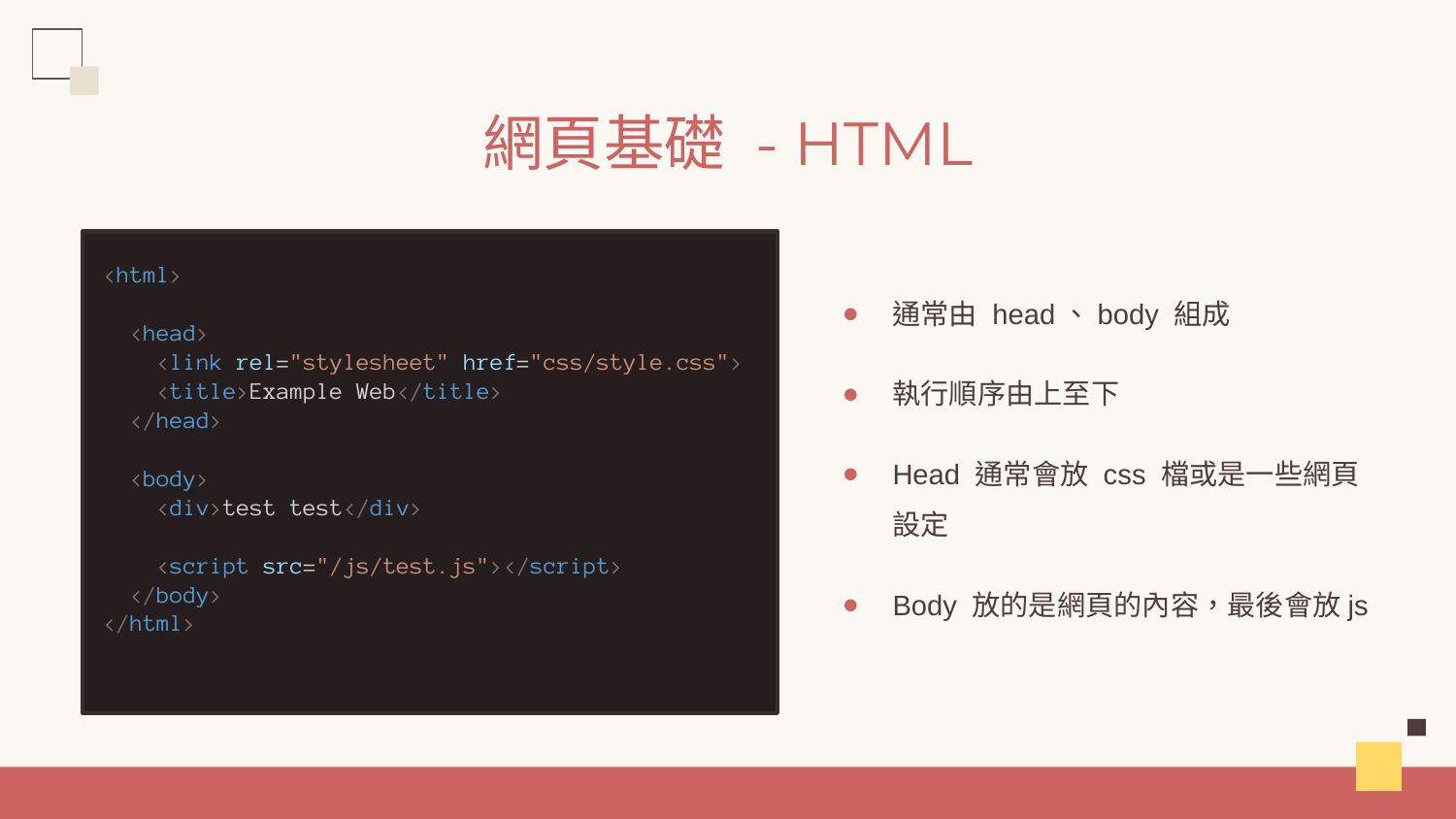

# 網頁基礎 - HTML

<html>
  <head>
    <link rel="stylesheet" href="css/style.css">
    <title>Example Web</title>
  </head>
  <body>
    <div>test test</div>

    <script src="/js/test.js"></script>
  </body>
</html>
通常由 head、body 組成

執行順序由上至下

Head 通常會放 css 檔或是一些網頁設定

Body 放的是網頁的內容，最後會放js